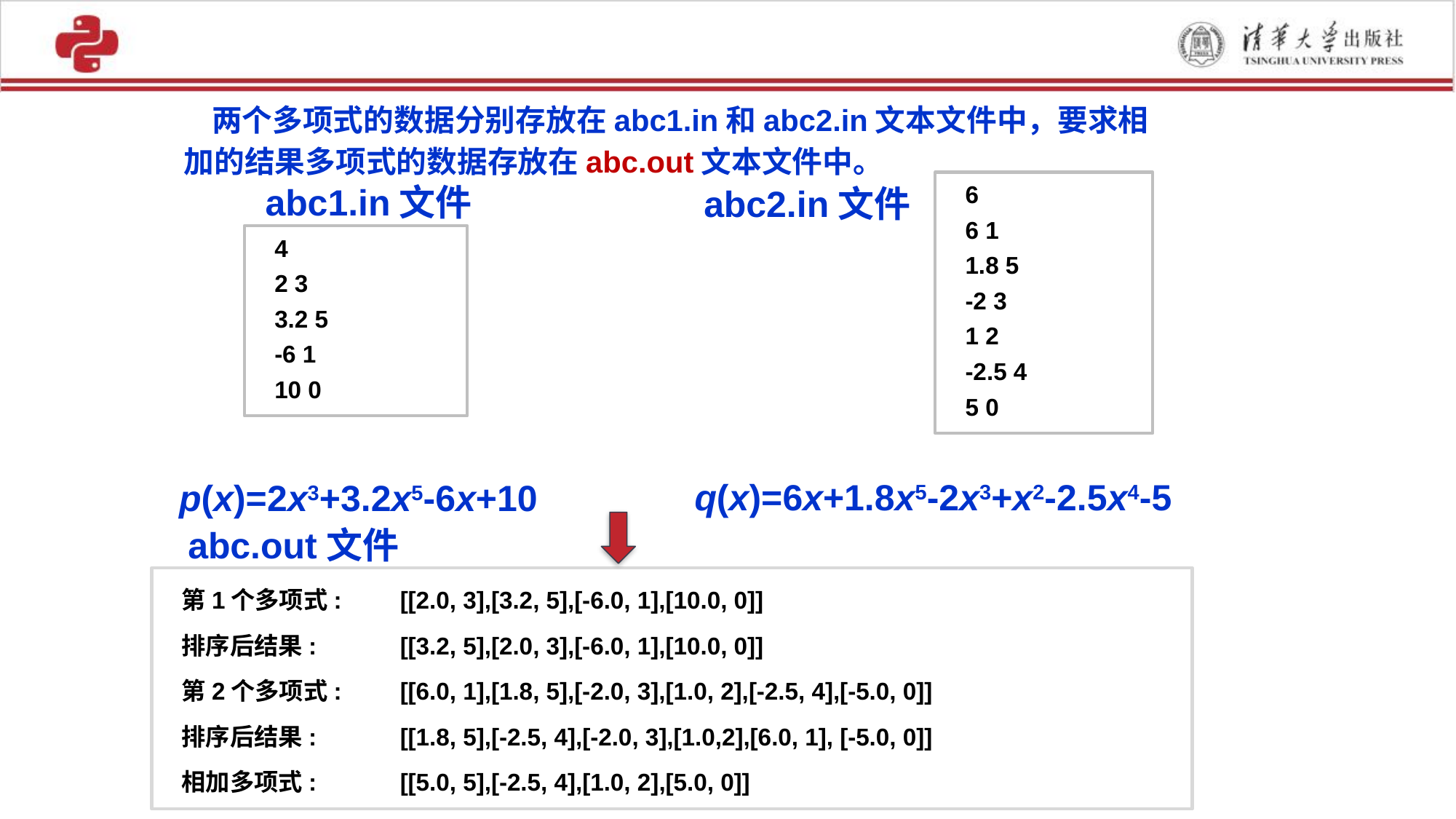

两个多项式的数据分别存放在abc1.in和abc2.in文本文件中，要求相加的结果多项式的数据存放在abc.out文本文件中。
6
6 1
1.8 5
-2 3
1 2
-2.5 4
5 0
abc1.in文件
abc2.in文件
4
2 3
3.2 5
-6 1
10 0
q(x)=6x+1.8x5-2x3+x2-2.5x4-5
p(x)=2x3+3.2x5-6x+10

abc.out文件
第1个多项式: 	[[2.0, 3],[3.2, 5],[-6.0, 1],[10.0, 0]]
排序后结果:  	[[3.2, 5],[2.0, 3],[-6.0, 1],[10.0, 0]]
第2个多项式: 	[[6.0, 1],[1.8, 5],[-2.0, 3],[1.0, 2],[-2.5, 4],[-5.0, 0]]
排序后结果:  	[[1.8, 5],[-2.5, 4],[-2.0, 3],[1.0,2],[6.0, 1], [-5.0, 0]]
相加多项式:  	[[5.0, 5],[-2.5, 4],[1.0, 2],[5.0, 0]]